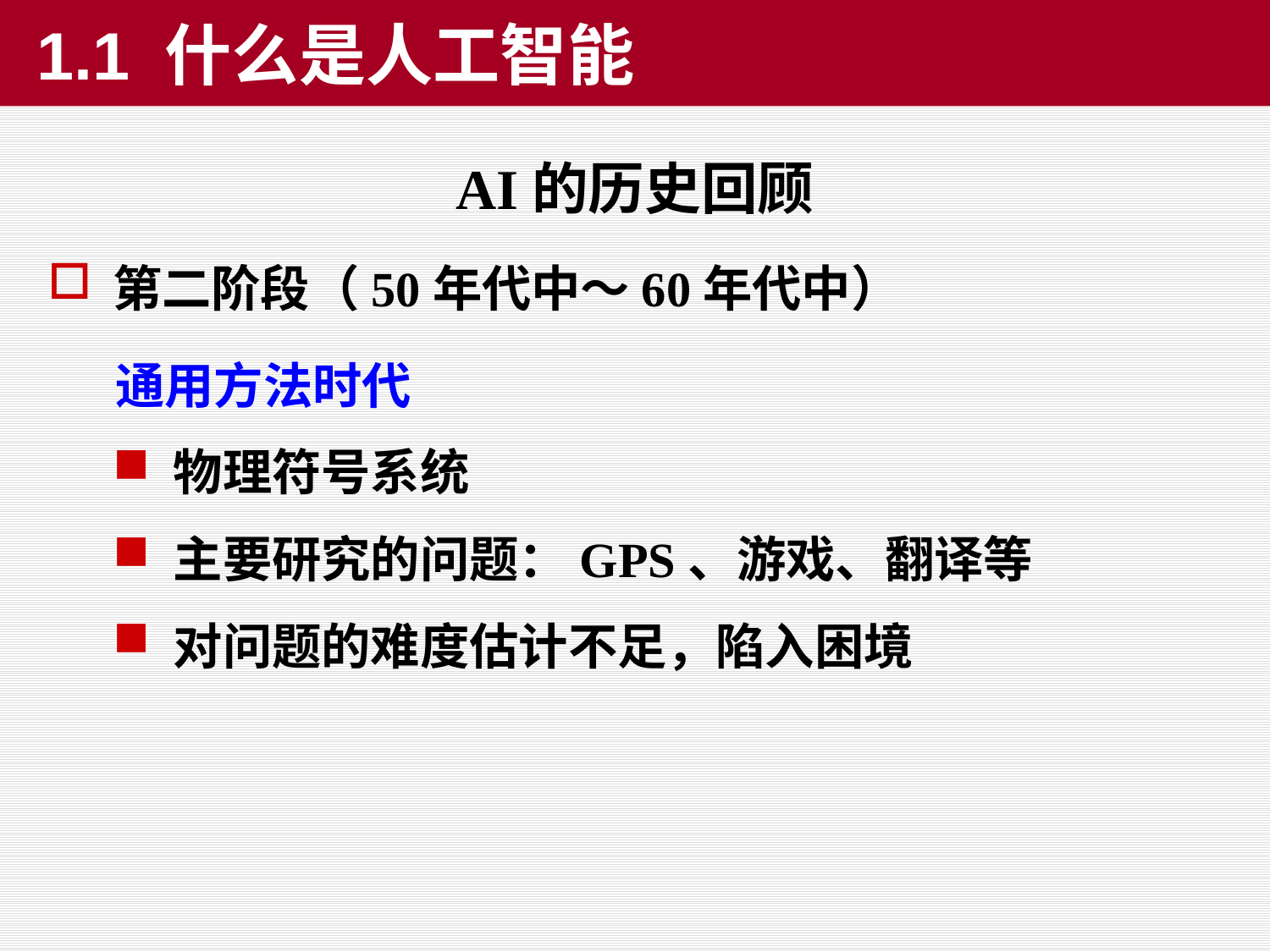

1.1 什么是人工智能
AI的历史回顾
第二阶段（50年代中～60年代中）
     通用方法时代
物理符号系统
主要研究的问题：GPS、游戏、翻译等
对问题的难度估计不足，陷入困境